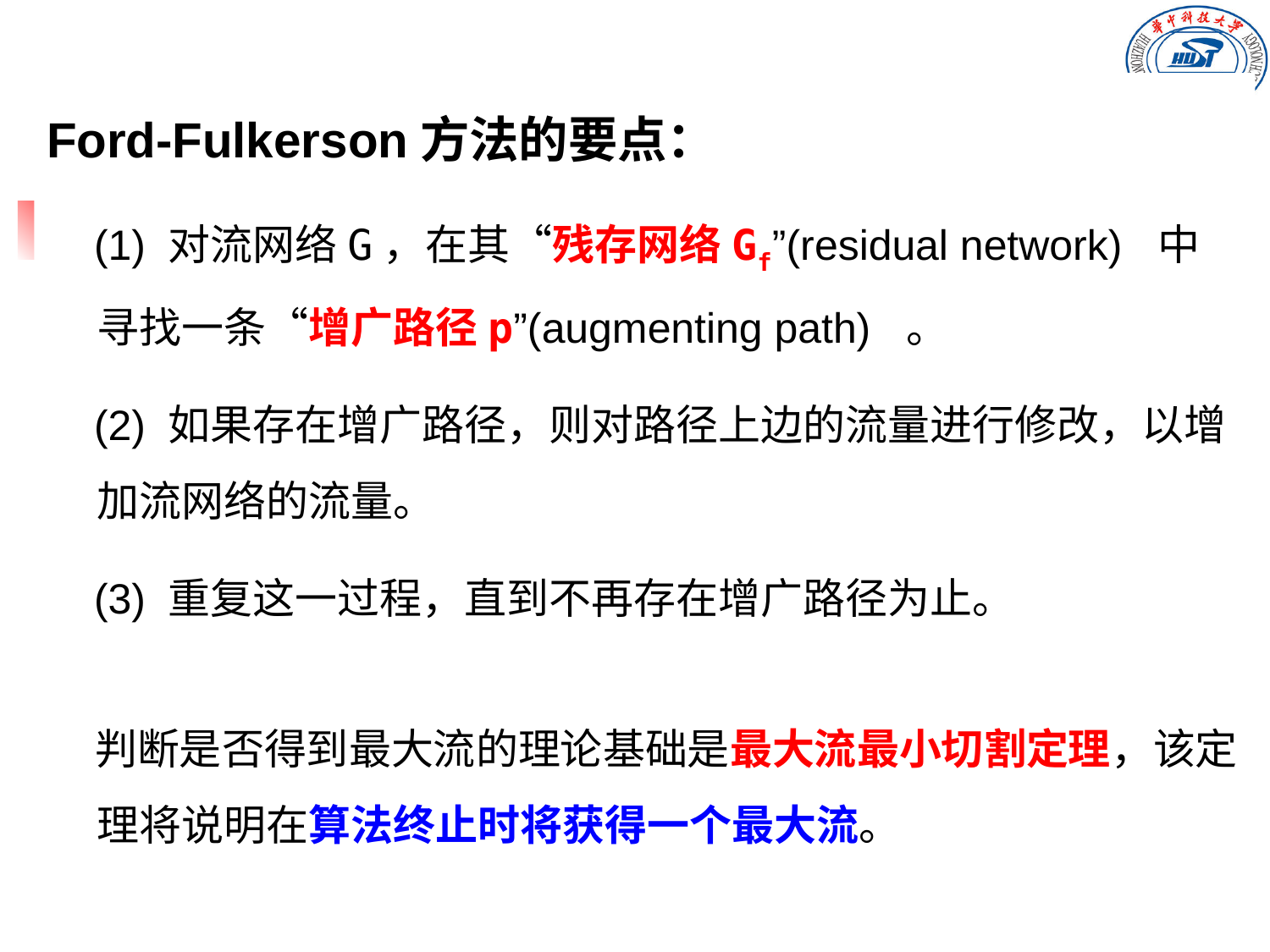

Ford-Fulkerson方法的要点：
    (1) 对流网络G，在其“残存网络Gf”(residual network) 中寻找一条“增广路径p”(augmenting path) 。
    (2) 如果存在增广路径，则对路径上边的流量进行修改，以增加流网络的流量。
    (3) 重复这一过程，直到不再存在增广路径为止。

    判断是否得到最大流的理论基础是最大流最小切割定理，该定理将说明在算法终止时将获得一个最大流。